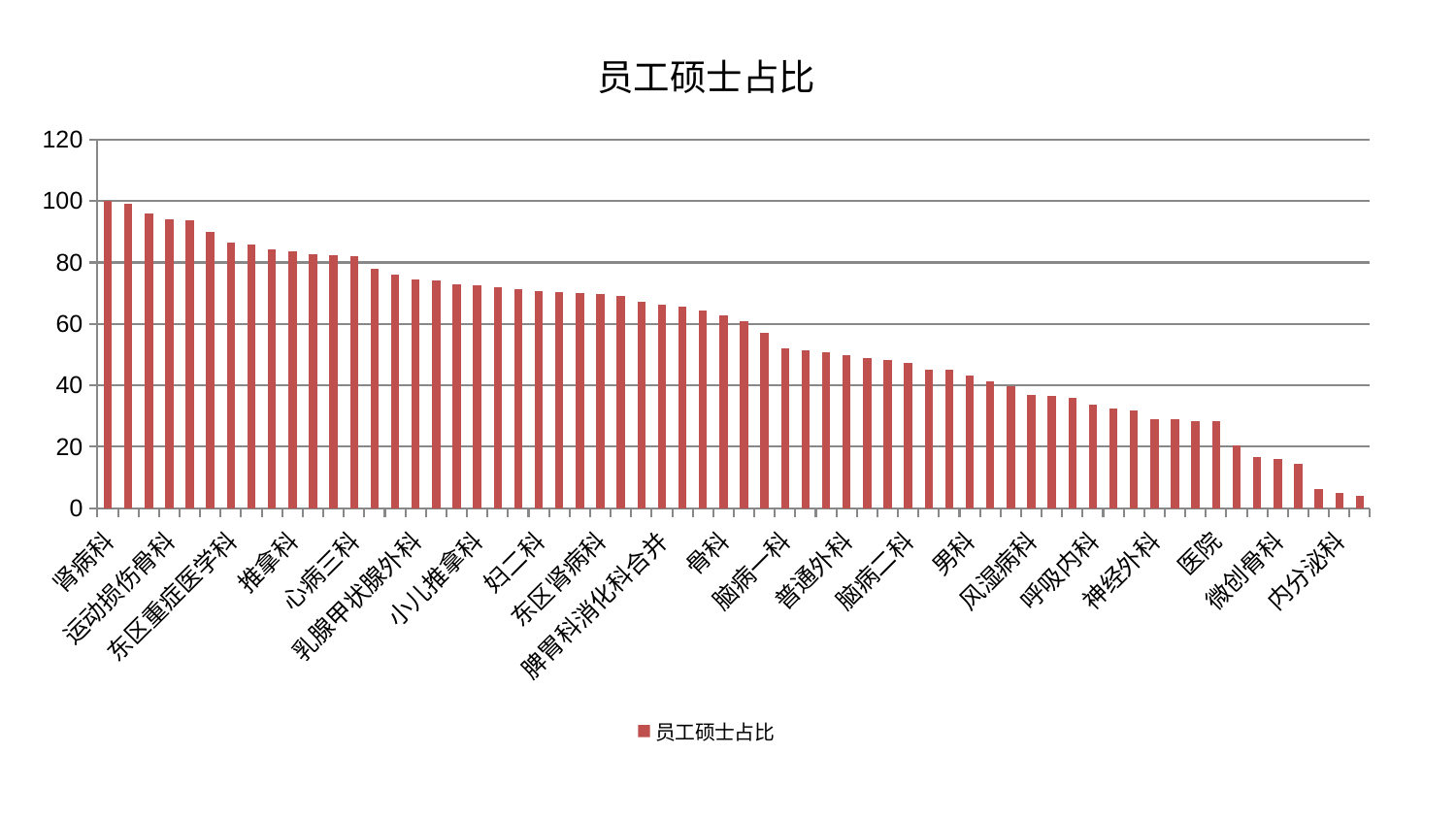

### Chart: 员工硕士占比

| Category | 员工硕士占比 |
|---|---|
| 肾病科 | 100.0 |
| 耳鼻喉科 | 99.13978112386724 |
| 心血管内科 | 95.91886081471048 |
| 运动损伤骨科 | 94.22227762269128 |
| 神经内科 | 93.85253139412623 |
| 泌尿外科 | 89.99192901258348 |
| 东区重症医学科 | 86.4487863446579 |
| 西区重症医学科 | 85.83621938497095 |
| 治未病中心 | 84.34765028531281 |
| 推拿科 | 83.65869023395186 |
| 脾胃病科 | 82.798298544592 |
| 肝病科 | 82.33833583510373 |
| 心病三科 | 82.05154680731285 |
| 皮肤科 | 77.99790976433877 |
| 胸外科 | 76.12483703006615 |
| 乳腺甲状腺外科 | 74.5029240506043 |
| 针灸科 | 74.31698894907903 |
| 妇科 | 73.0203557815447 |
| 小儿推拿科 | 72.69984743333777 |
| 关节骨科 | 71.96045411316037 |
| 脑病三科 | 71.2230751087985 |
| 妇二科 | 70.58391133136887 |
| 小儿骨科 | 70.46467269932792 |
| 中医经典科 | 69.95058650761243 |
| 东区肾病科 | 69.82137226534329 |
| 显微骨科 | 69.25376584647545 |
| 重症医学科 | 67.36220265593762 |
| 脾胃科消化科合并 | 66.1262758995548 |
| 中医外治中心 | 65.80010305360479 |
| 心病一科 | 64.48061391390829 |
| 骨科 | 62.73935348929986 |
| 肿瘤内科 | 60.78192799191181 |
| 心病二科 | 57.00450157168446 |
| 脑病一科 | 52.12938033706703 |
| 综合内科 | 51.512367820832296 |
| 血液科 | 50.70259988060696 |
| 普通外科 | 49.699802799630454 |
| 妇科妇二科合并 | 48.93143757007458 |
| 周围血管科 | 48.435949547519165 |
| 脑病二科 | 47.31906991954806 |
| 心病四科 | 45.214683037199165 |
| 眼科 | 45.2103629567919 |
| 男科 | 43.077765609120064 |
| 产科 | 41.30042542042763 |
| 口腔科 | 39.67350947356422 |
| 风湿病科 | 36.7588027618314 |
| 创伤骨科 | 36.581892869462976 |
| 儿科 | 35.80573321899327 |
| 呼吸内科 | 33.8881160265393 |
| 美容皮肤科 | 32.44869852130547 |
| 消化内科 | 31.707609823731058 |
| 神经外科 | 29.149590566215014 |
| 身心医学科 | 29.0367860931238 |
| 脊柱骨科 | 28.384774377905245 |
| 医院 | 28.374267868154995 |
| 老年医学科 | 20.536900820129528 |
| 肛肠科 | 16.707753456049442 |
| 微创骨科 | 16.015881466930903 |
| 康复科 | 14.53421582668603 |
| 肾脏内科 | 6.34273494316647 |
| 内分泌科 | 5.022035993453221 |
| 肝胆外科 | 4.089007062520262 |
231